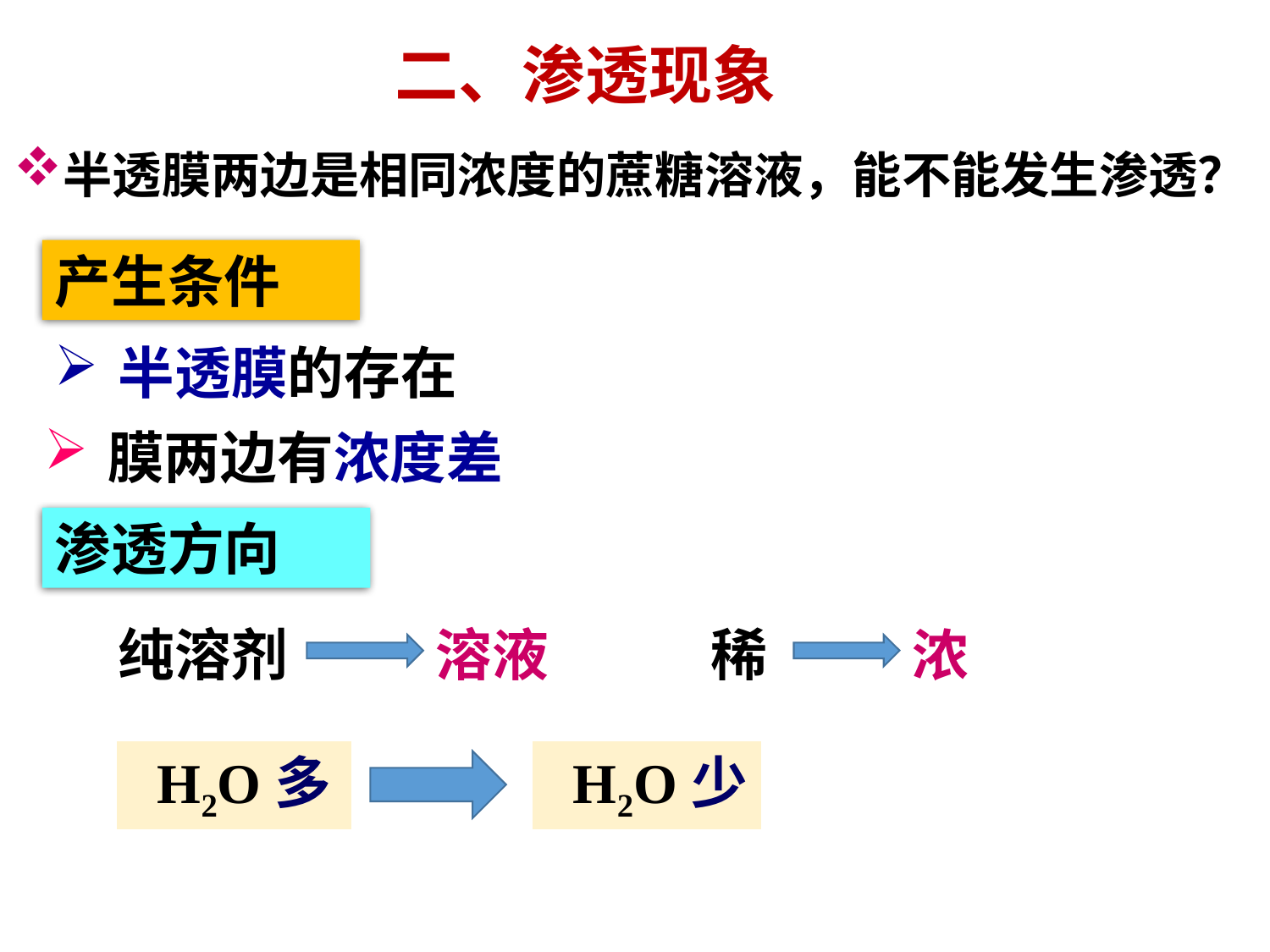

二、渗透现象
半透膜两边是相同浓度的蔗糖溶液，能不能发生渗透？
产生条件
半透膜的存在
膜两边有浓度差
渗透方向
纯溶剂
溶液
稀
浓

  H2O多
  H2O少

46